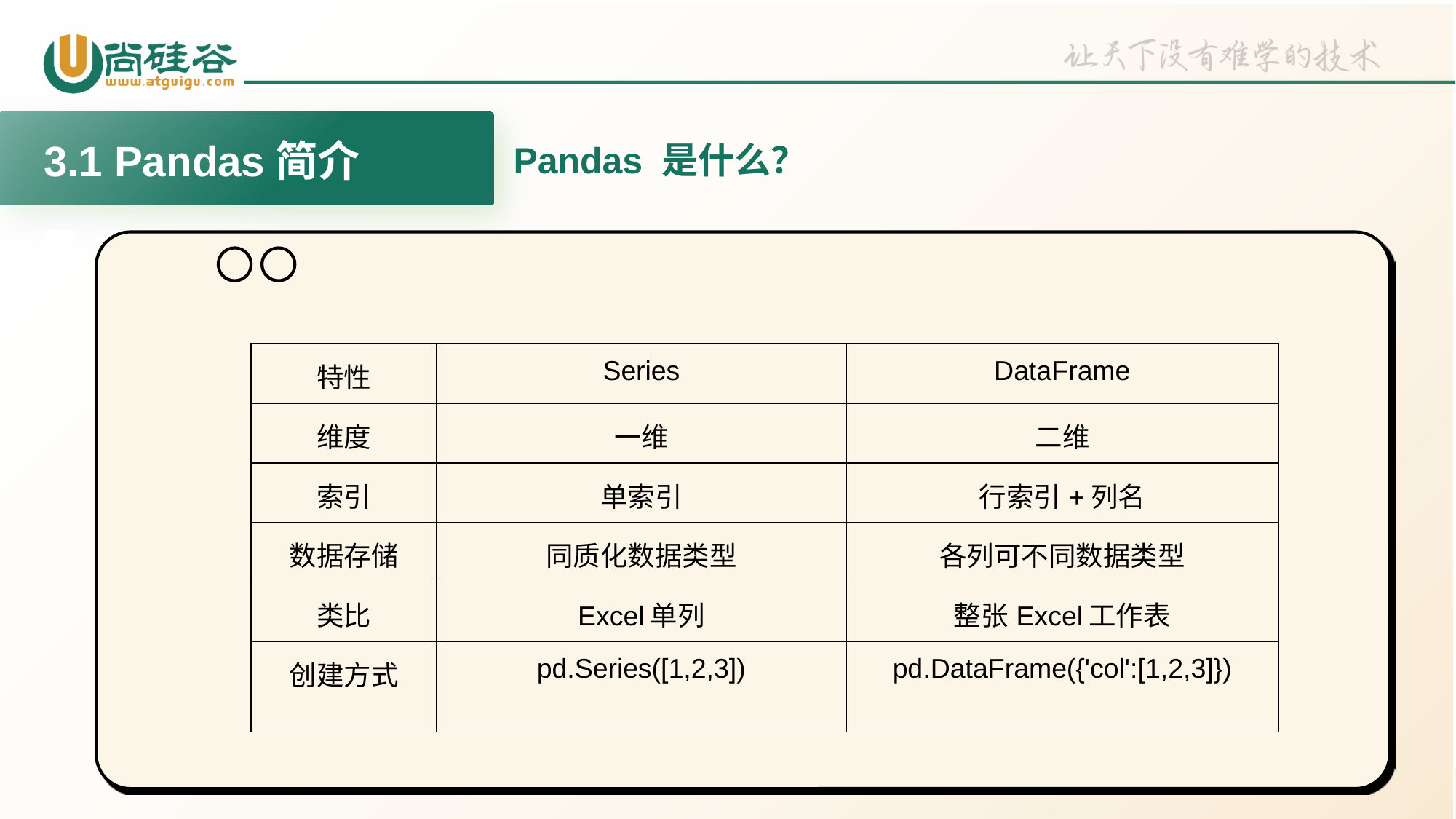

3.1 Pandas简介

Pandas 是什么？

| 特性 | Series | DataFrame |
| --- | --- | --- |
| 维度 | 一维 | 二维 |
| 索引 | 单索引 | 行索引+列名 |
| 数据存储 | 同质化数据类型 | 各列可不同数据类型 |
| 类比 | Excel单列 | 整张Excel工作表 |
| 创建方式 | pd.Series([1,2,3]) | pd.DataFrame({'col':[1,2,3]}) |